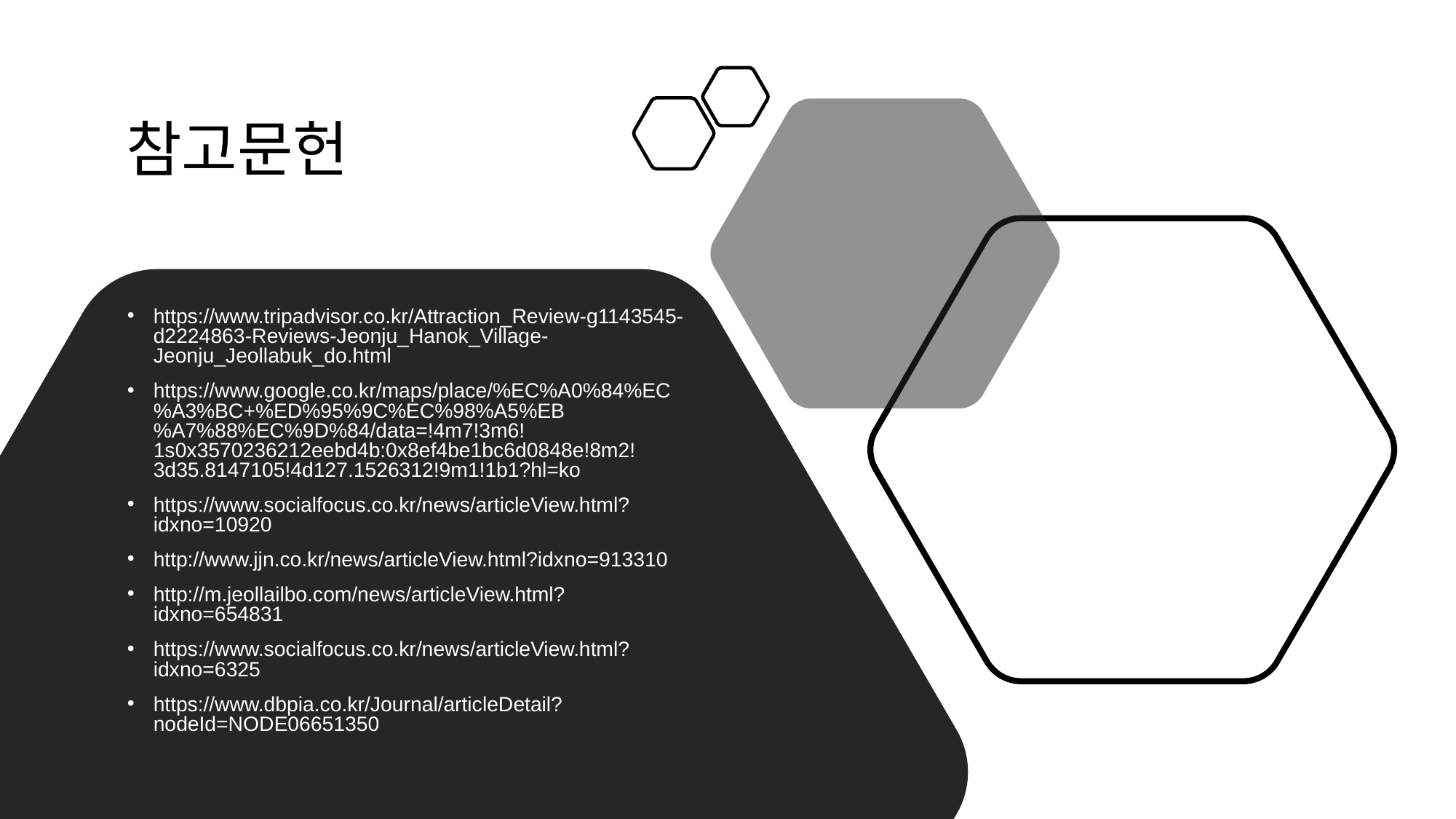

# 참고문헌

https://www.tripadvisor.co.kr/Attraction_Review-g1143545-d2224863-Reviews-Jeonju_Hanok_Village-Jeonju_Jeollabuk_do.html
https://www.google.co.kr/maps/place/%EC%A0%84%EC%A3%BC+%ED%95%9C%EC%98%A5%EB%A7%88%EC%9D%84/data=!4m7!3m6!1s0x3570236212eebd4b:0x8ef4be1bc6d0848e!8m2!3d35.8147105!4d127.1526312!9m1!1b1?hl=ko
https://www.socialfocus.co.kr/news/articleView.html?idxno=10920
http://www.jjn.co.kr/news/articleView.html?idxno=913310
http://m.jeollailbo.com/news/articleView.html?idxno=654831
https://www.socialfocus.co.kr/news/articleView.html?idxno=6325
https://www.dbpia.co.kr/Journal/articleDetail?nodeId=NODE06651350